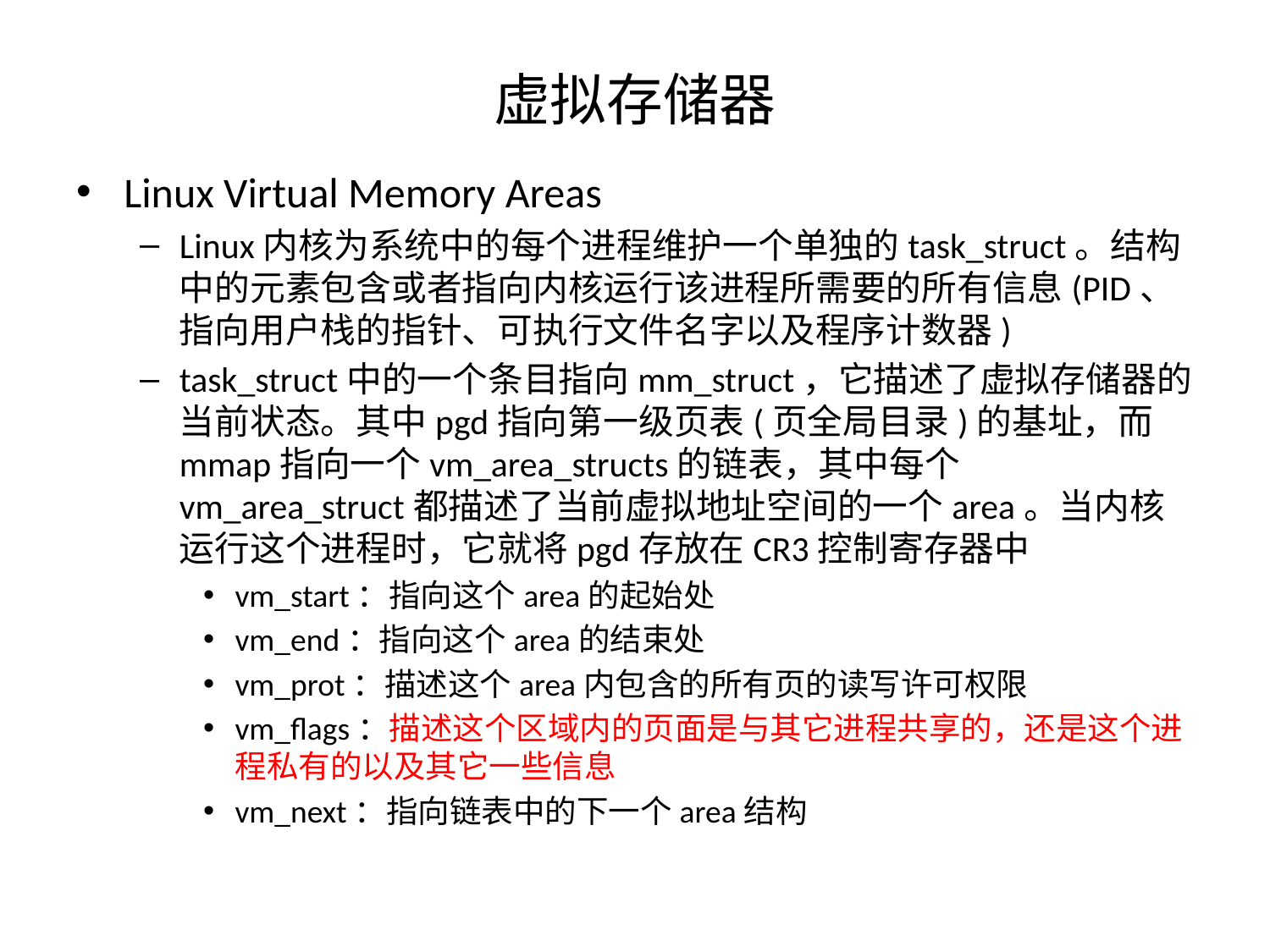

# 虚拟存储器
Linux Virtual Memory Areas
Linux内核为系统中的每个进程维护一个单独的task_struct。结构中的元素包含或者指向内核运行该进程所需要的所有信息(PID、指向用户栈的指针、可执行文件名字以及程序计数器)
task_struct中的一个条目指向mm_struct，它描述了虚拟存储器的当前状态。其中pgd指向第一级页表(页全局目录)的基址，而mmap指向一个vm_area_structs的链表，其中每个vm_area_struct都描述了当前虚拟地址空间的一个area。当内核运行这个进程时，它就将pgd存放在CR3控制寄存器中
vm_start：指向这个area的起始处
vm_end：指向这个area的结束处
vm_prot：描述这个area内包含的所有页的读写许可权限
vm_flags：描述这个区域内的页面是与其它进程共享的，还是这个进程私有的以及其它一些信息
vm_next：指向链表中的下一个area结构